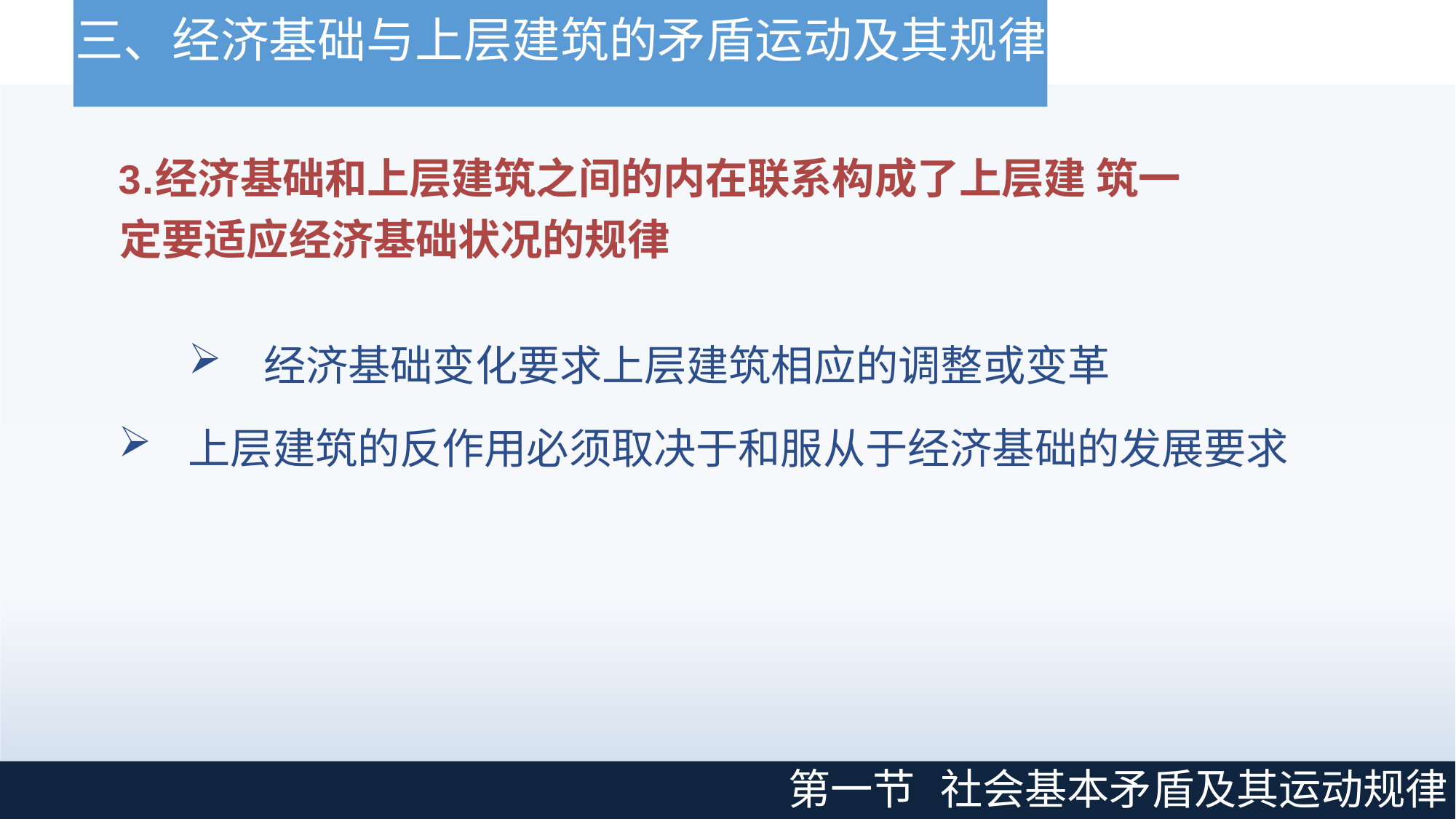

# 三、经济基础与上层建筑的矛盾运动及其规律

经济基础和上层建筑之间的内在联系构成了上层建 筑一定要适应经济基础状况的规律

经济基础变化要求上层建筑相应的调整或变革
上层建筑的反作用必须取决于和服从于经济基础的发展要求
第一节
社会基本矛盾及其运动规律